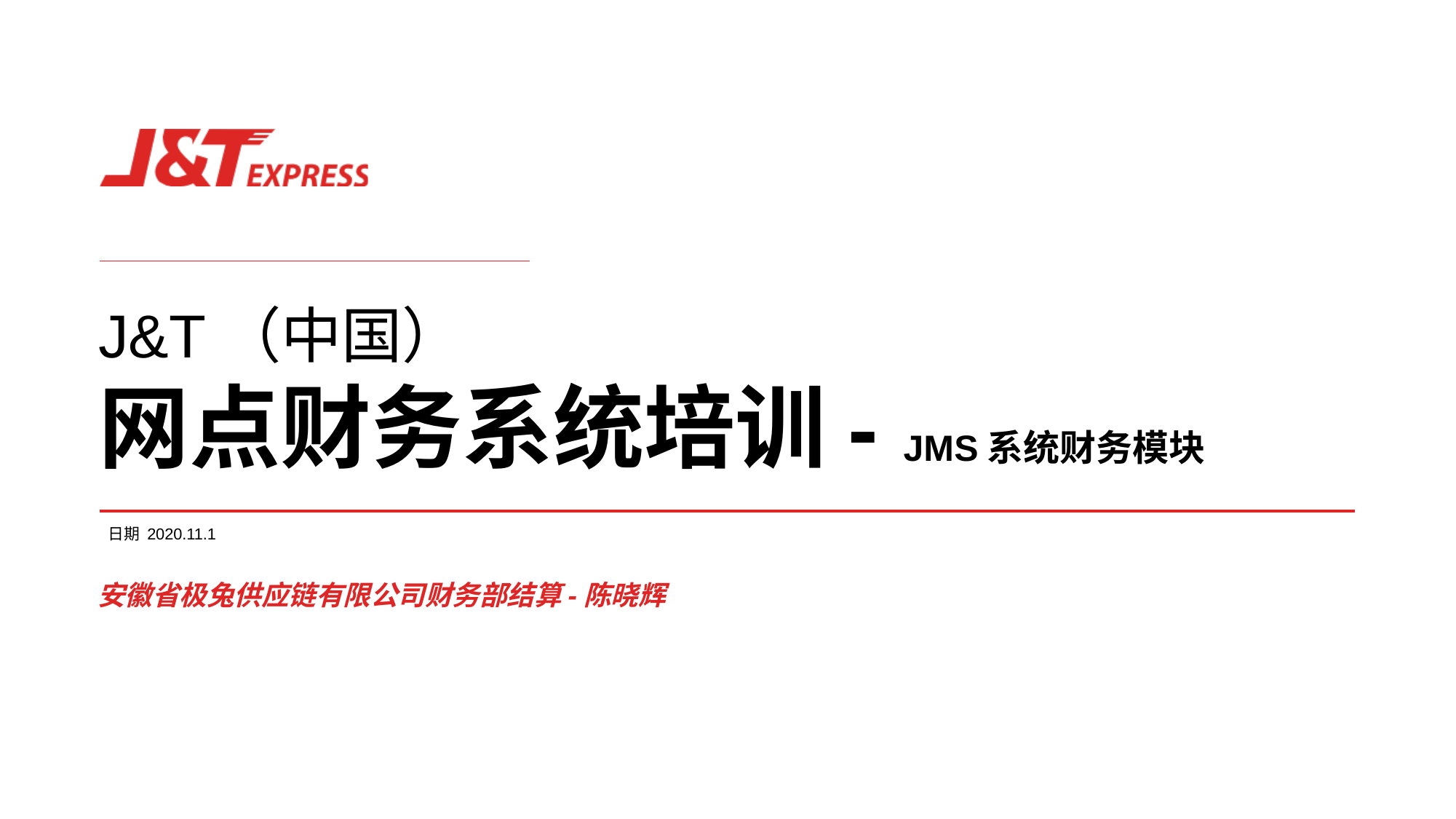

J&T（中国）
网点财务系统培训- JMS系统财务模块
日期 2020.11.1
安徽省极兔供应链有限公司财务部结算-陈晓辉